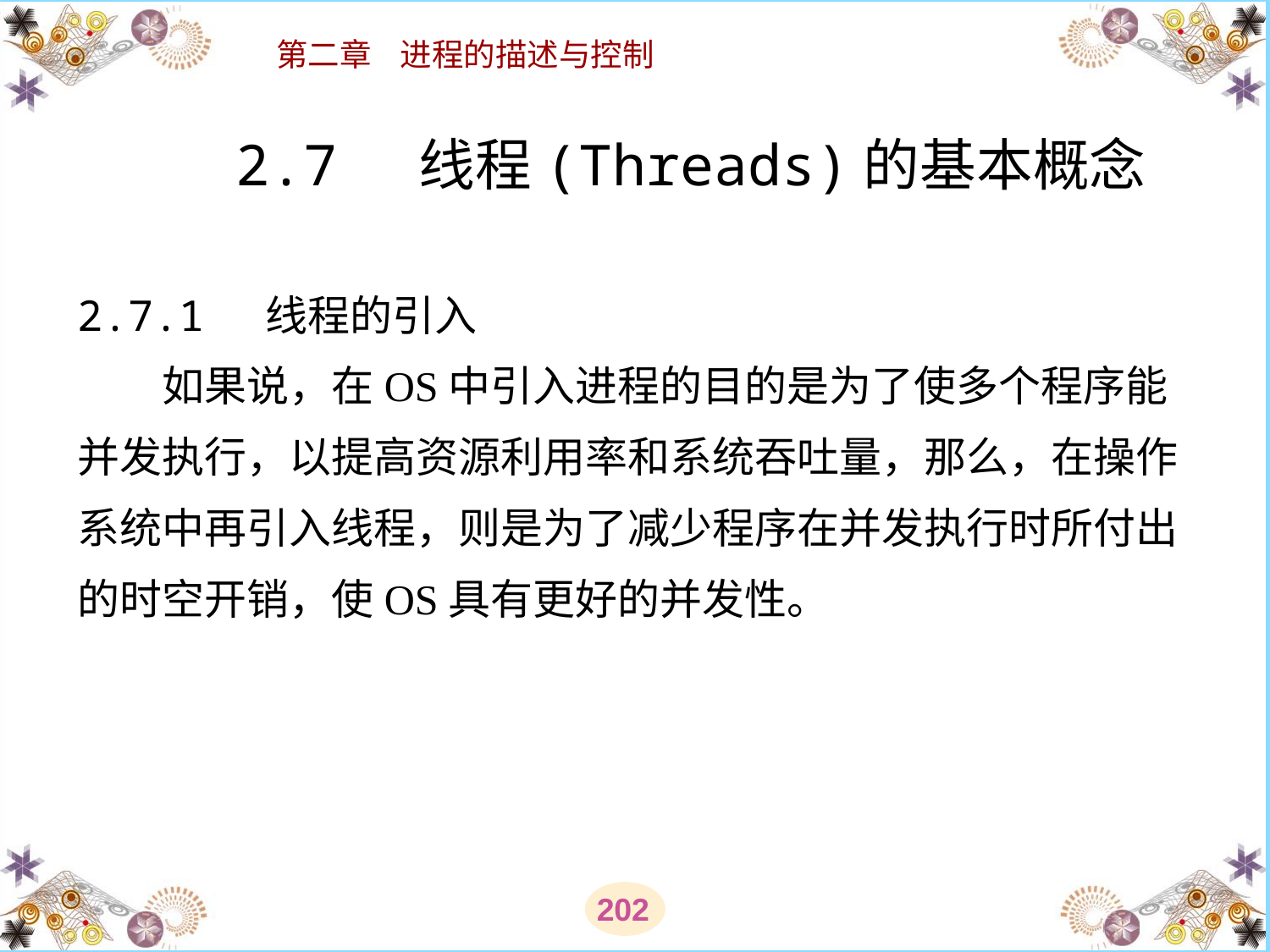

# 2.7  线程(Threads)的基本概念 2.7.1  线程的引入 　　如果说，在OS中引入进程的目的是为了使多个程序能并发执行，以提高资源利用率和系统吞吐量，那么，在操作系统中再引入线程，则是为了减少程序在并发执行时所付出的时空开销，使OS具有更好的并发性。